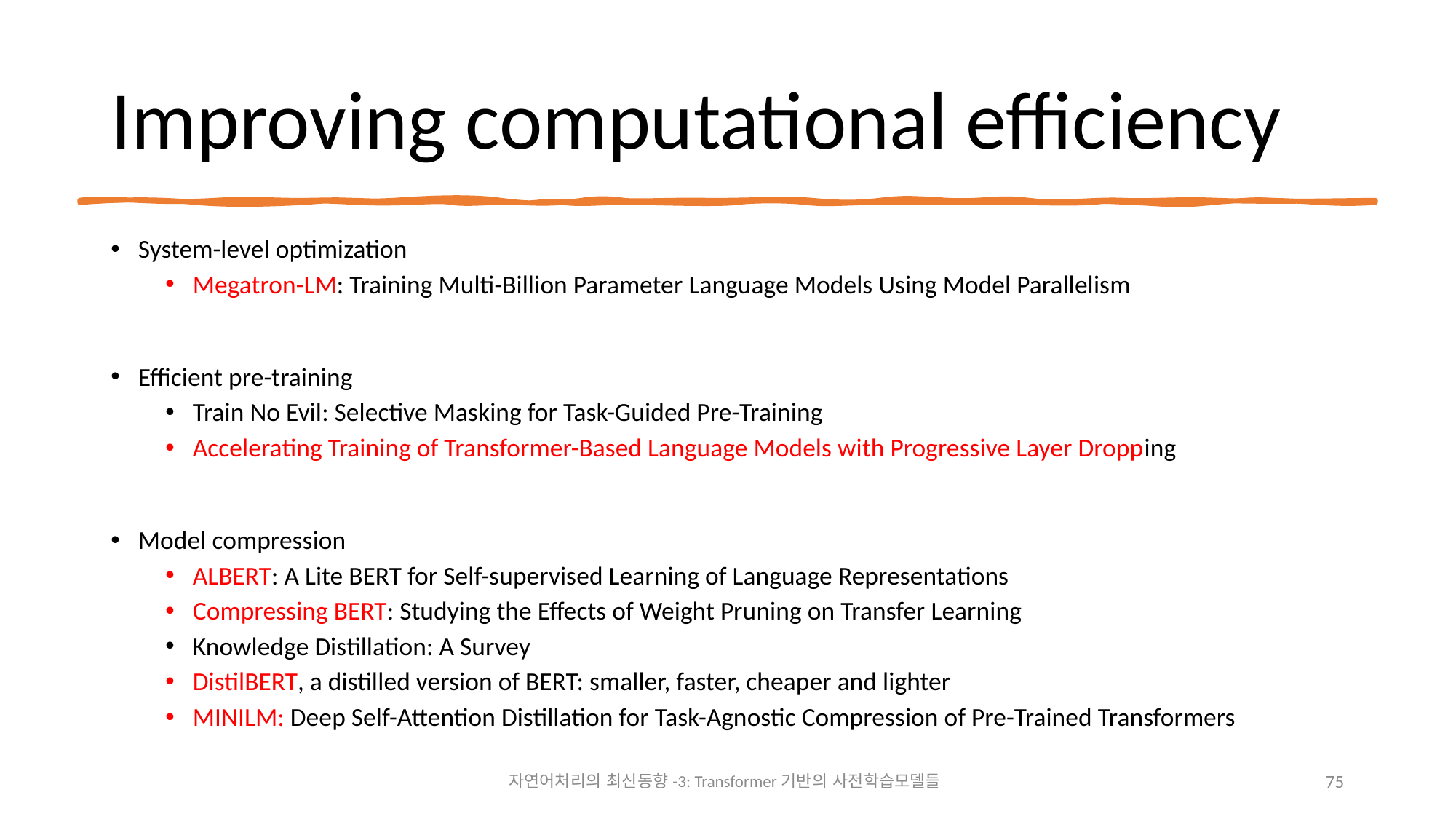

# Improving computational efficiency

System-level optimization
Megatron-LM: Training Multi-Billion Parameter Language Models Using Model Parallelism

Efficient pre-training
Train No Evil: Selective Masking for Task-Guided Pre-Training
Accelerating Training of Transformer-Based Language Models with Progressive Layer Dropping

Model compression
ALBERT: A Lite BERT for Self-supervised Learning of Language Representations
Compressing BERT: Studying the Effects of Weight Pruning on Transfer Learning
Knowledge Distillation: A Survey
DistilBERT, a distilled version of BERT: smaller, faster, cheaper and lighter
MINILM: Deep Self-Attention Distillation for Task-Agnostic Compression of Pre-Trained Transformers
자연어처리의 최신동향-3: Transformer기반의 사전학습모델들
75